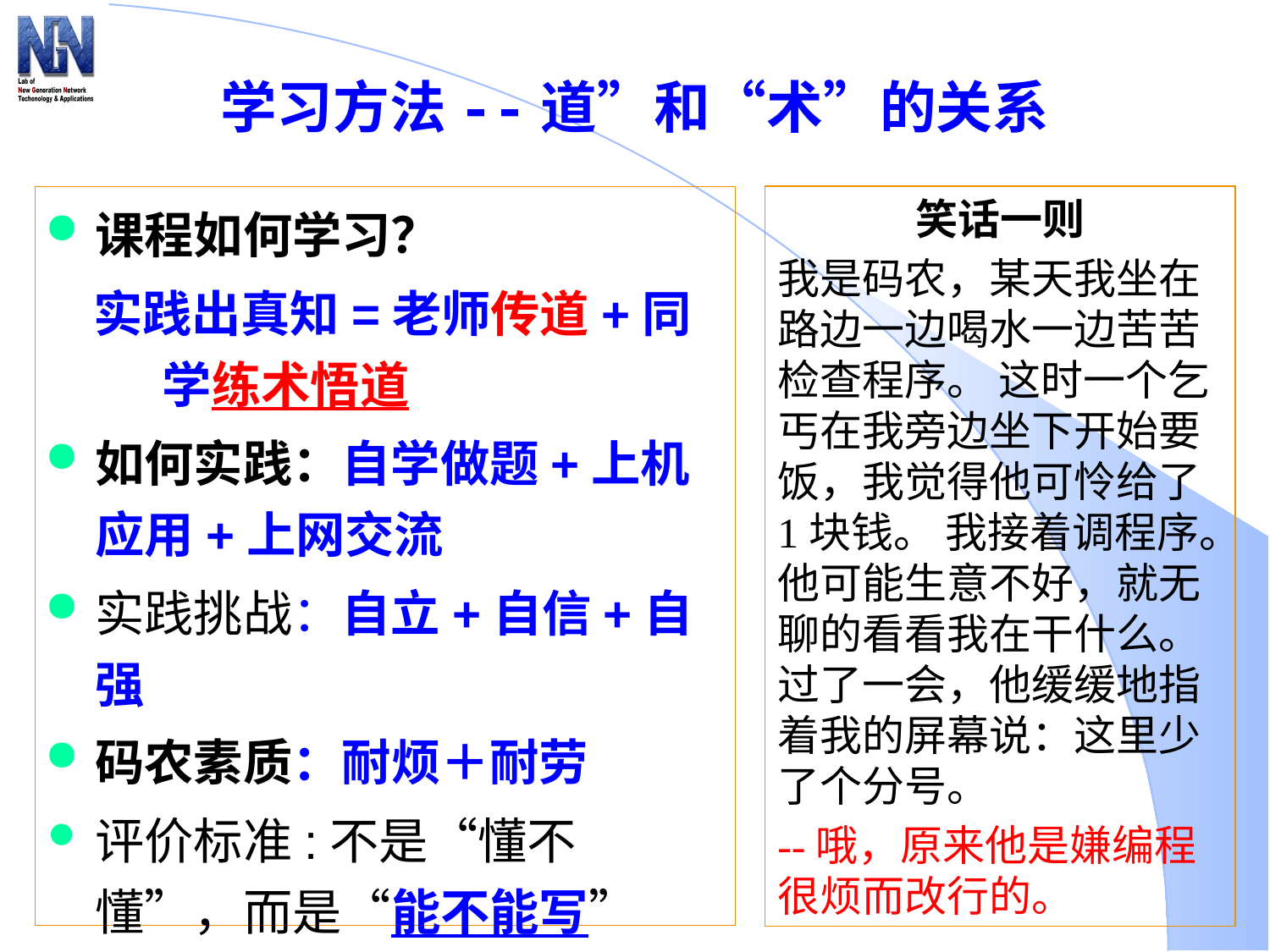

# 学习方法--道”和“术”的关系
课程如何学习？
   实践出真知=老师传道+同         学练术悟道
如何实践：自学做题+上机应用+上网交流
实践挑战：自立+自信+自强
码农素质：耐烦＋耐劳
评价标准:不是“懂不懂”，而是“能不能写”

笑话一则
我是码农，某天我坐在路边一边喝水一边苦苦检查程序。 这时一个乞丐在我旁边坐下开始要饭，我觉得他可怜给了1块钱。 我接着调程序。他可能生意不好，就无聊的看看我在干什么。过了一会，他缓缓地指着我的屏幕说：这里少了个分号。
--哦，原来他是嫌编程很烦而改行的。